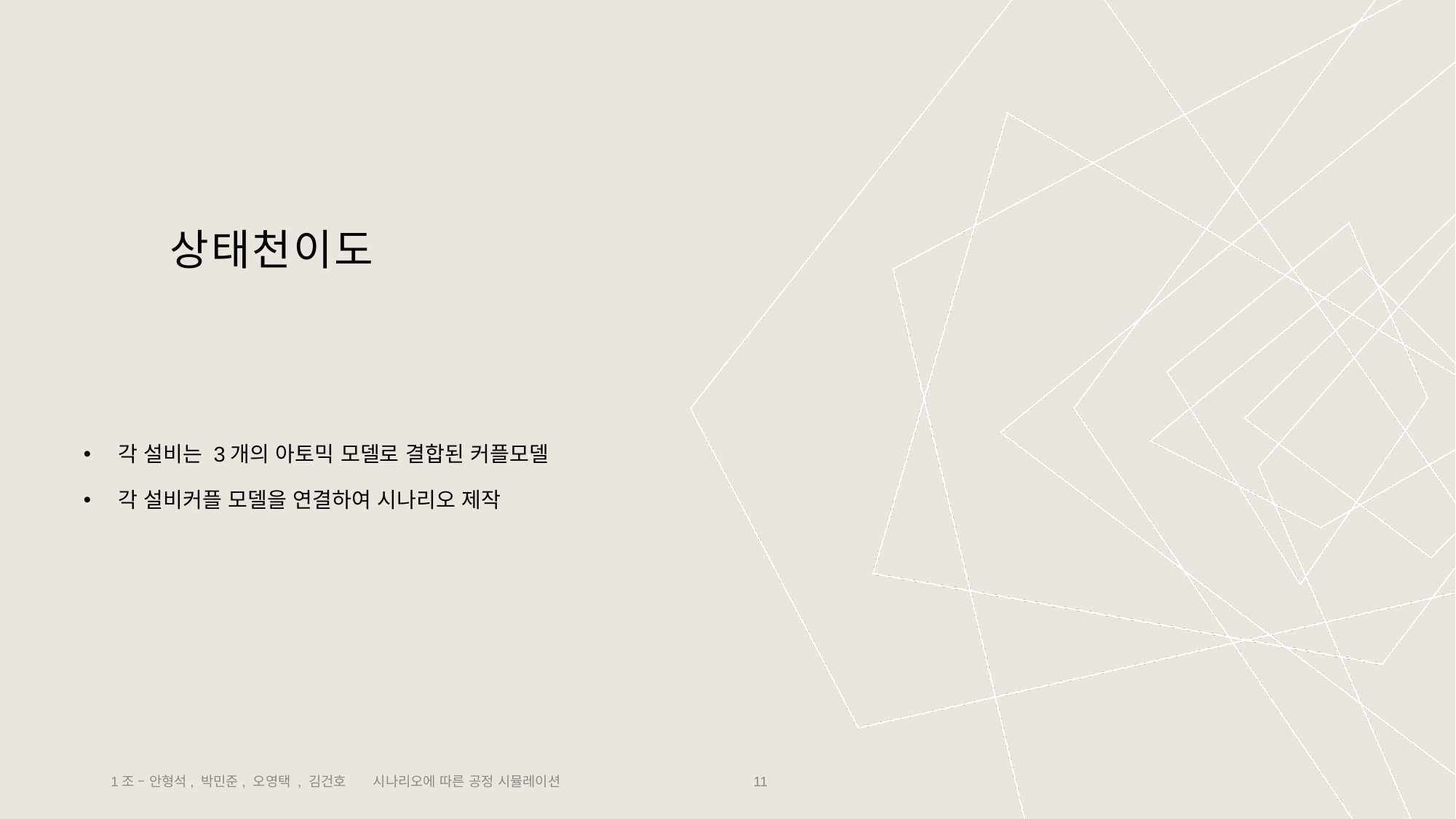

# 상태천이도

각 설비는 3개의 아토믹 모델로 결합된 커플모델
각 설비커플 모델을 연결하여 시나리오 제작
시나리오에 따른 공정 시뮬레이션
1조 – 안형석, 박민준, 오영택 , 김건호
11